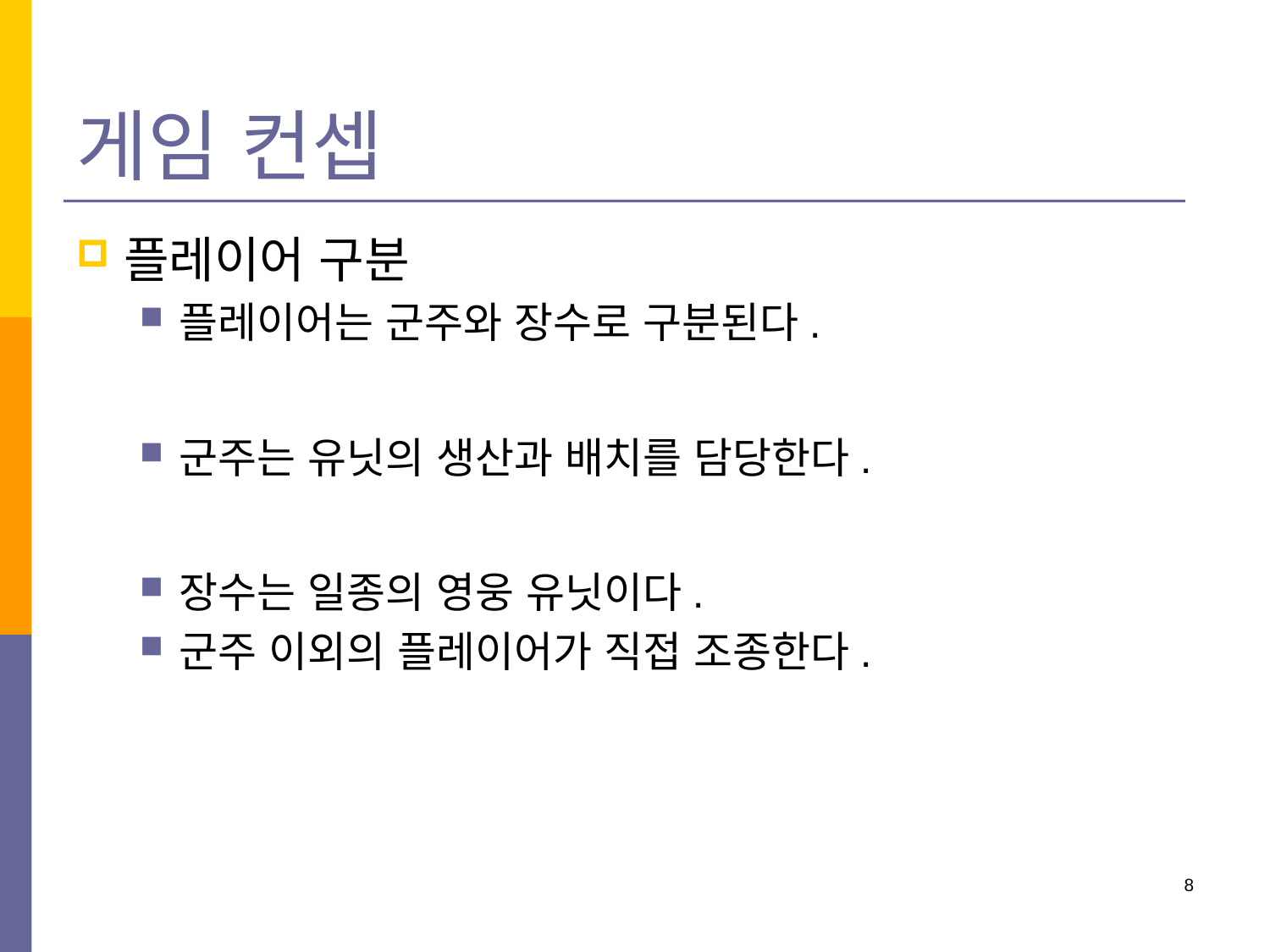

# 게임 컨셉
플레이어 구분
플레이어는 군주와 장수로 구분된다.

군주는 유닛의 생산과 배치를 담당한다.

장수는 일종의 영웅 유닛이다.
군주 이외의 플레이어가 직접 조종한다.
8